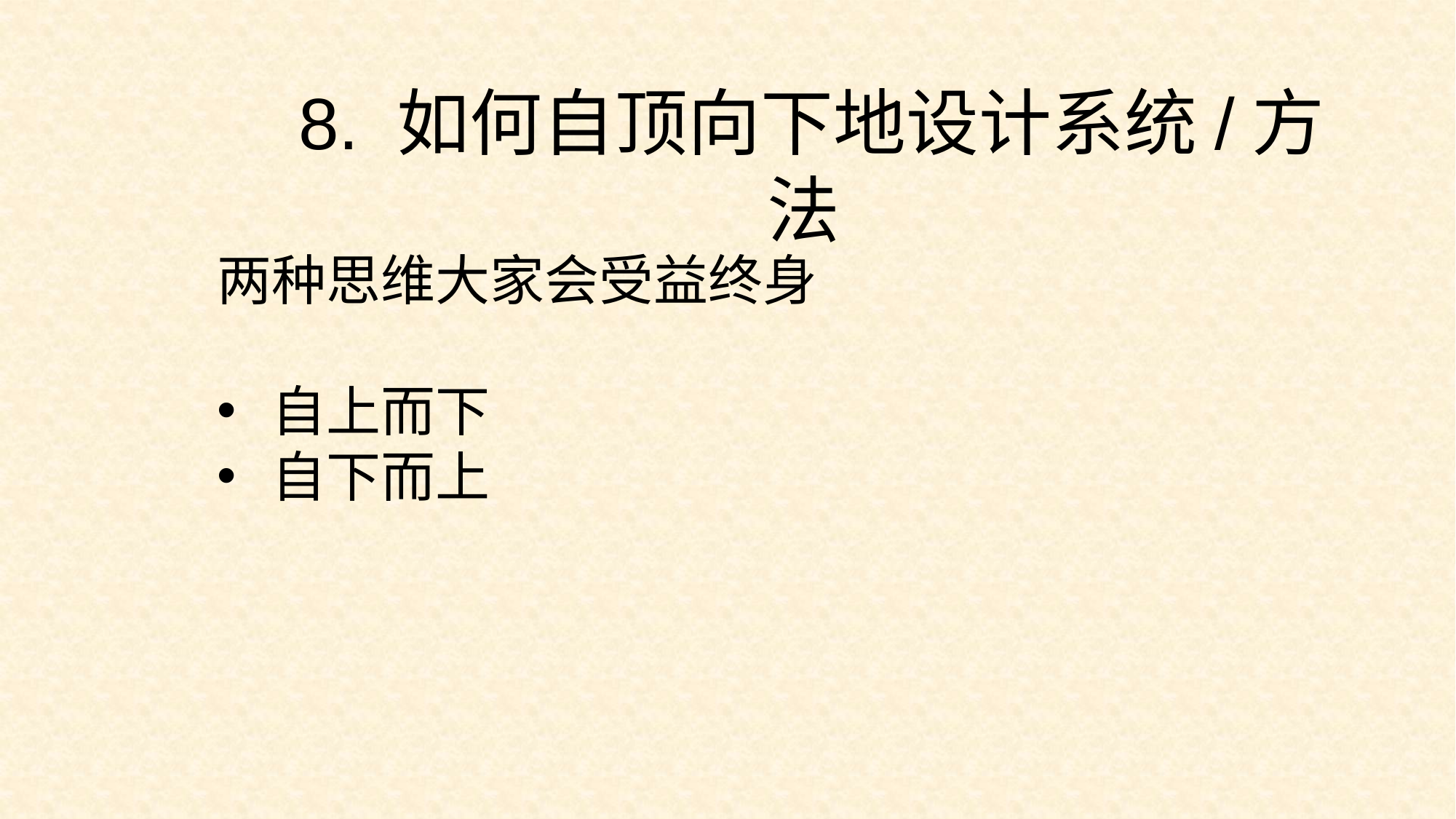

8. 如何自顶向下地设计系统/方法
两种思维大家会受益终身

自上而下
自下而上